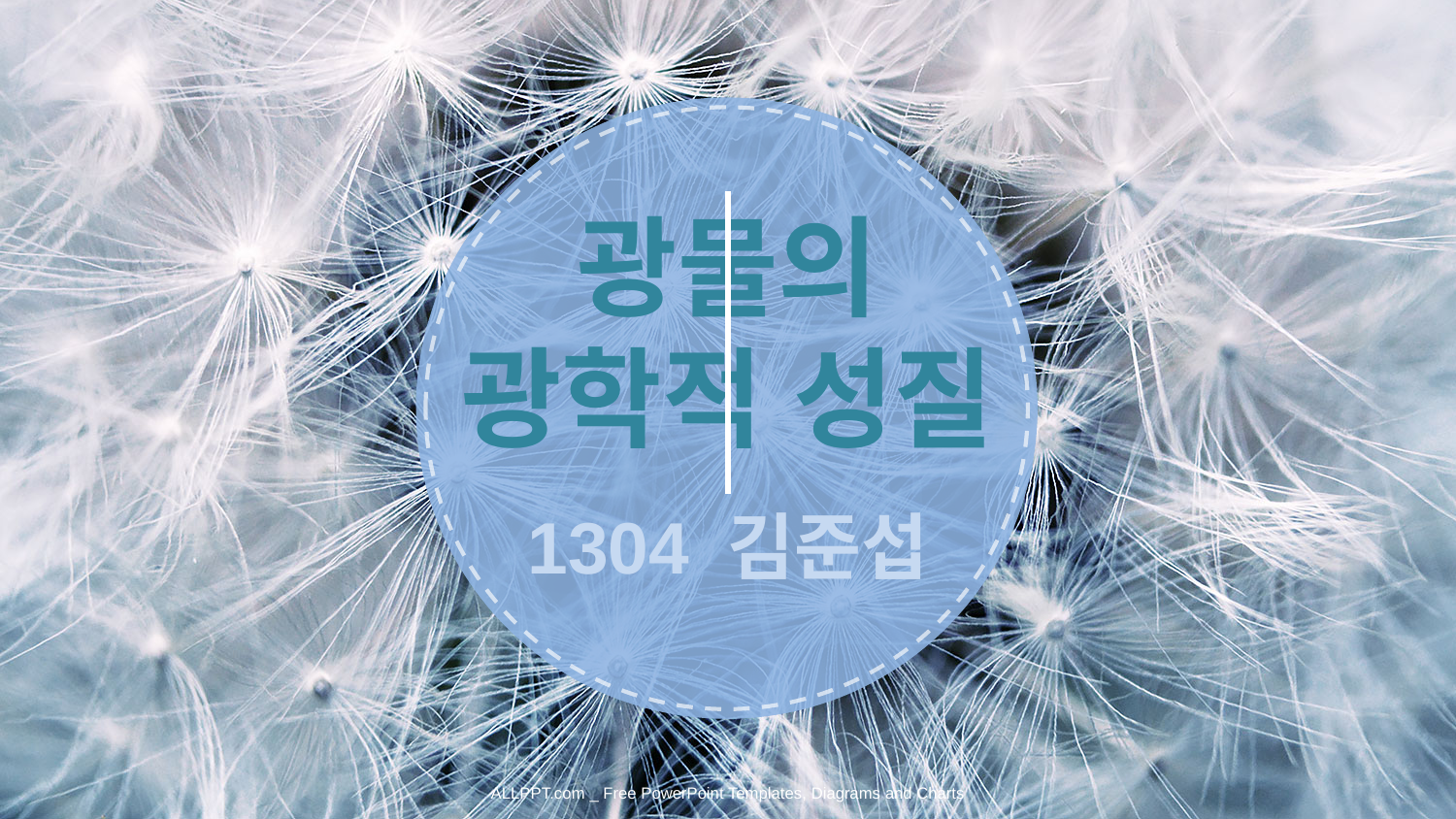

광물의
광학적 성질
1304 김준섭
ALLPPT.com _ Free PowerPoint Templates, Diagrams and Charts